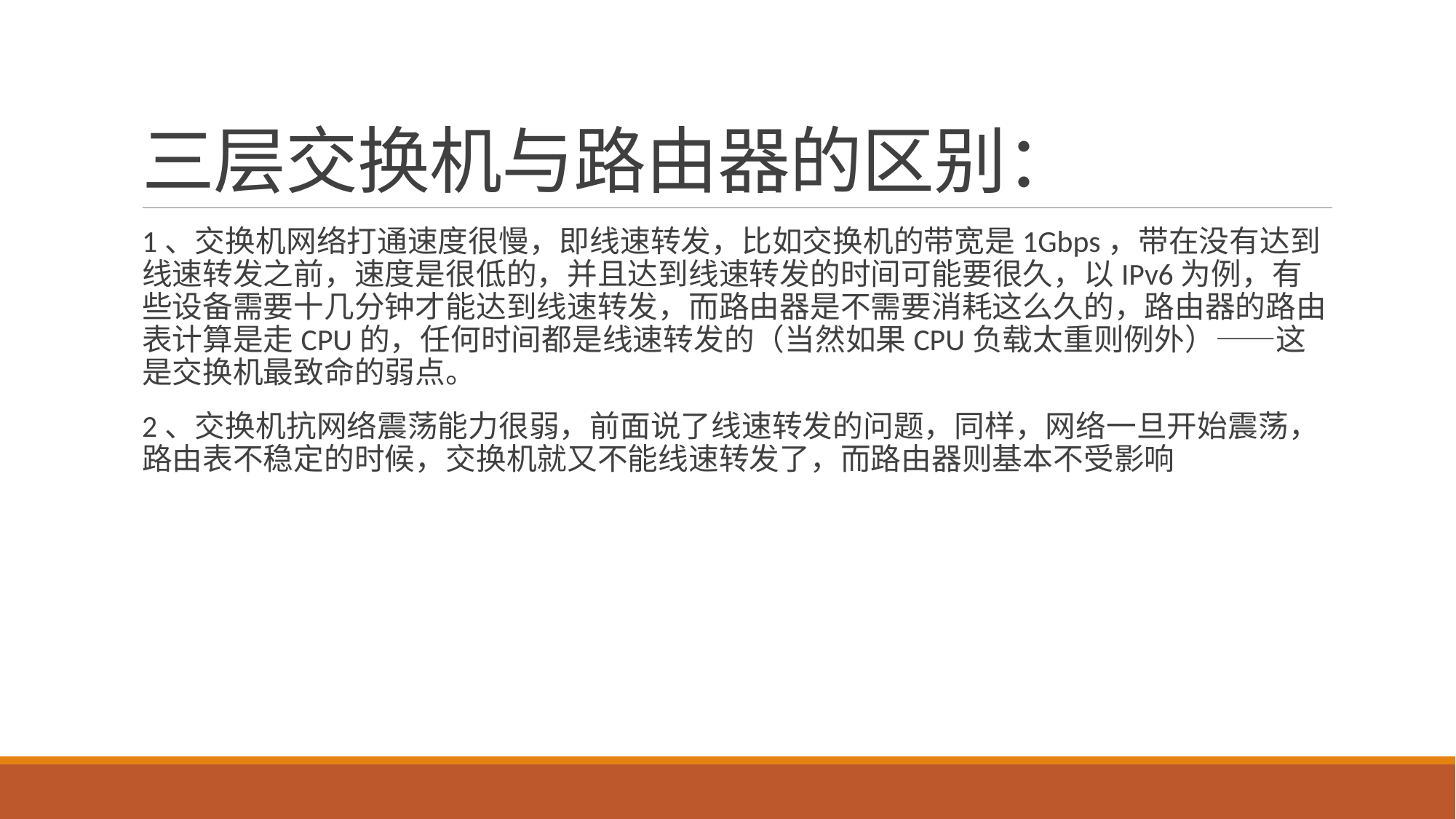

# 三层交换机与路由器的区别：
1、交换机网络打通速度很慢，即线速转发，比如交换机的带宽是1Gbps，带在没有达到线速转发之前，速度是很低的，并且达到线速转发的时间可能要很久，以IPv6为例，有些设备需要十几分钟才能达到线速转发，而路由器是不需要消耗这么久的，路由器的路由表计算是走CPU的，任何时间都是线速转发的（当然如果CPU负载太重则例外）——这是交换机最致命的弱点。
2、交换机抗网络震荡能力很弱，前面说了线速转发的问题，同样，网络一旦开始震荡，路由表不稳定的时候，交换机就又不能线速转发了，而路由器则基本不受影响